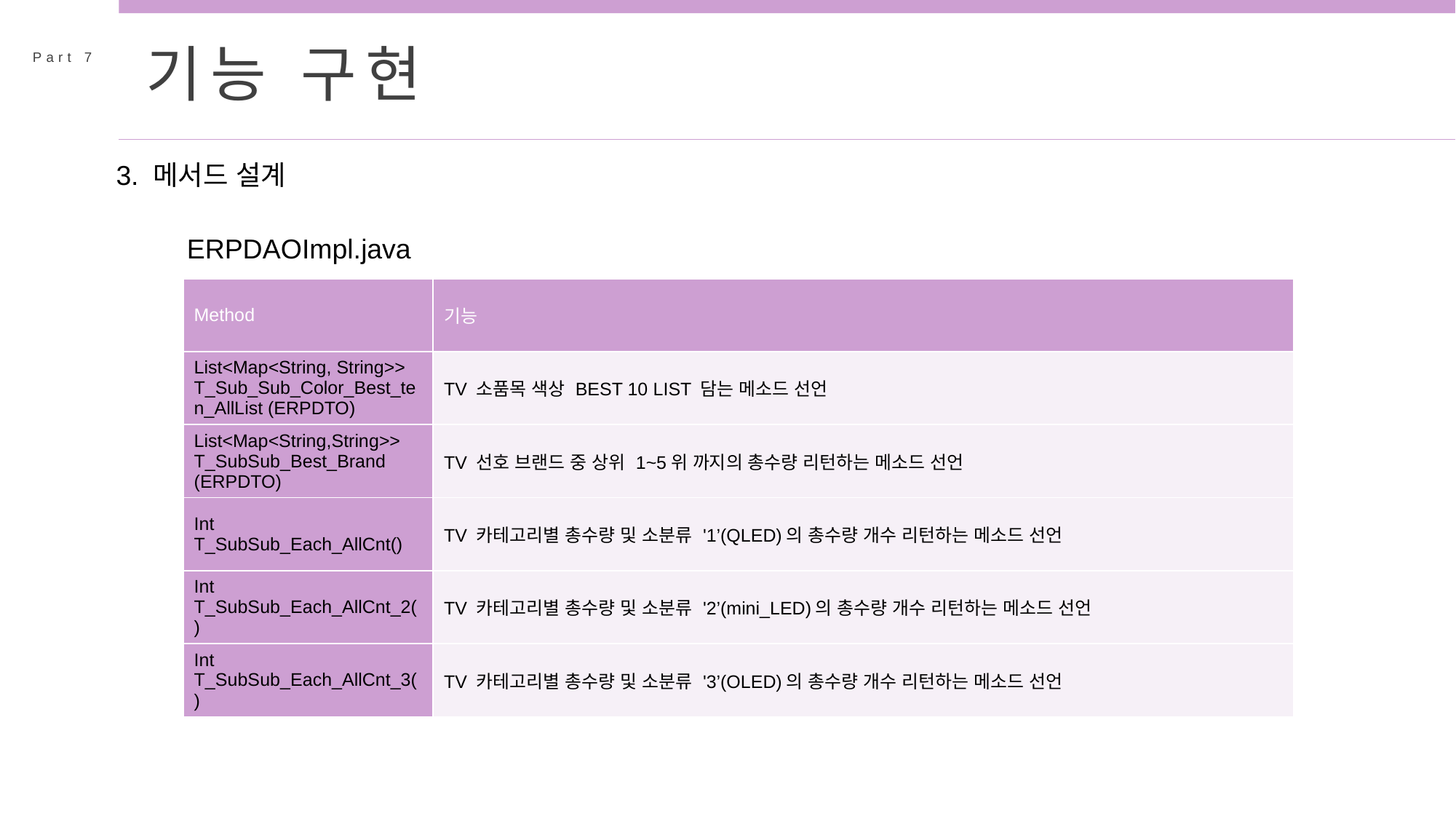

기능 구현
Part 7
3. 메서드 설계
ERPDAOImpl.java
| Method | 기능 |
| --- | --- |
| List<Map<String, String>> T\_Sub\_Sub\_Color\_Best\_ten\_AllList (ERPDTO) | TV 소품목 색상 BEST 10 LIST 담는 메소드 선언 |
| List<Map<String,String>> T\_SubSub\_Best\_Brand (ERPDTO) | TV 선호 브랜드 중 상위 1~5위 까지의 총수량 리턴하는 메소드 선언 |
| Int T\_SubSub\_Each\_AllCnt() | TV 카테고리별 총수량 및 소분류 '1’(QLED)의 총수량 개수 리턴하는 메소드 선언 |
| Int T\_SubSub\_Each\_AllCnt\_2() | TV 카테고리별 총수량 및 소분류 '2’(mini\_LED)의 총수량 개수 리턴하는 메소드 선언 |
| Int T\_SubSub\_Each\_AllCnt\_3() | TV 카테고리별 총수량 및 소분류 '3’(OLED)의 총수량 개수 리턴하는 메소드 선언 |